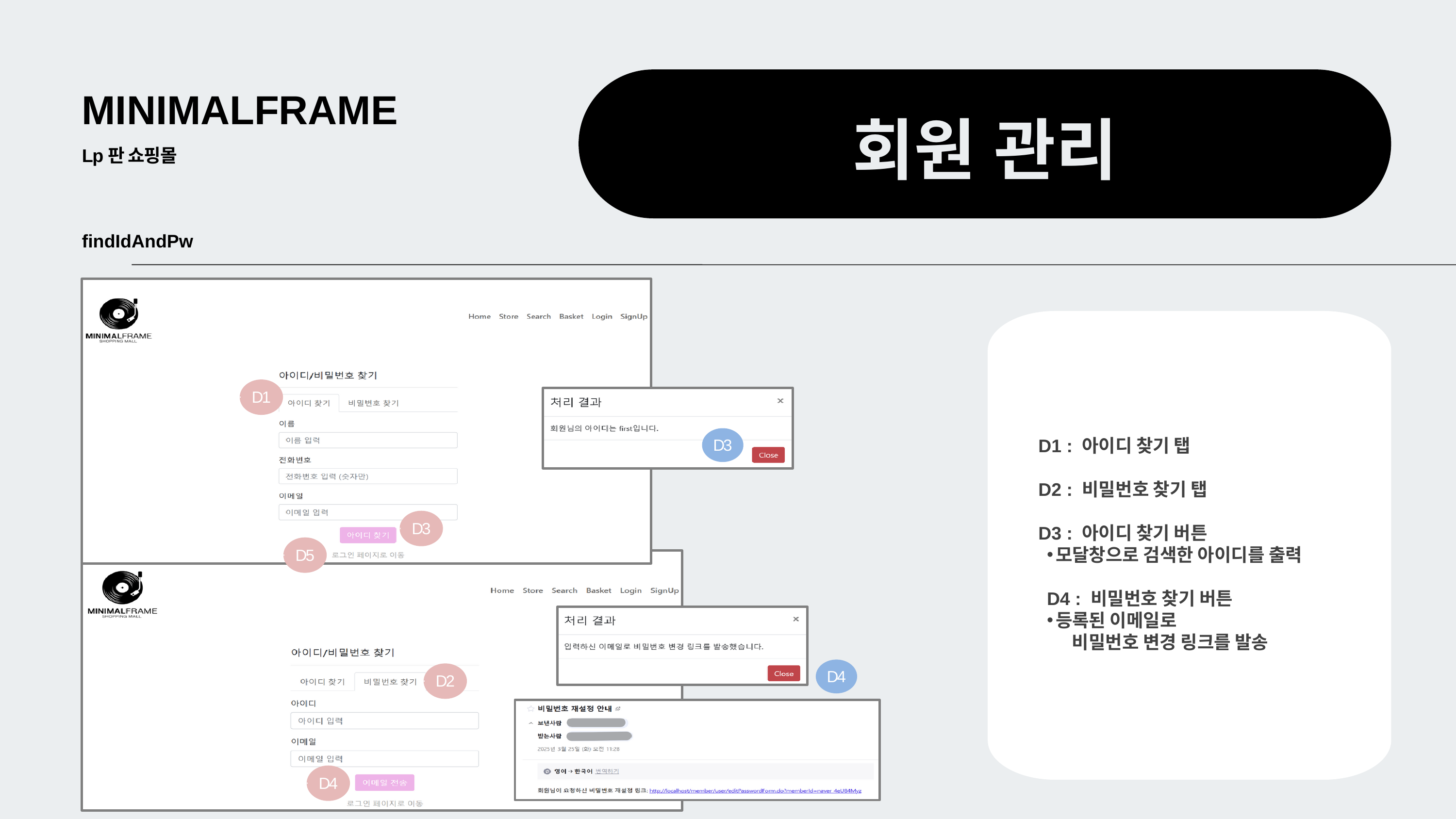

MINIMALFRAME
회원 관리
Lp판 쇼핑몰
findIdAndPw

D1

D3

D3

D5

D4

D2

D4

D1 : 아이디 찾기 탭

D2 : 비밀번호 찾기 탭

D3 : 아이디 찾기 버튼
모달창으로 검색한 아이디를 출력

D4 : 비밀번호 찾기 버튼
등록된 이메일로
     비밀번호 변경 링크를 발송